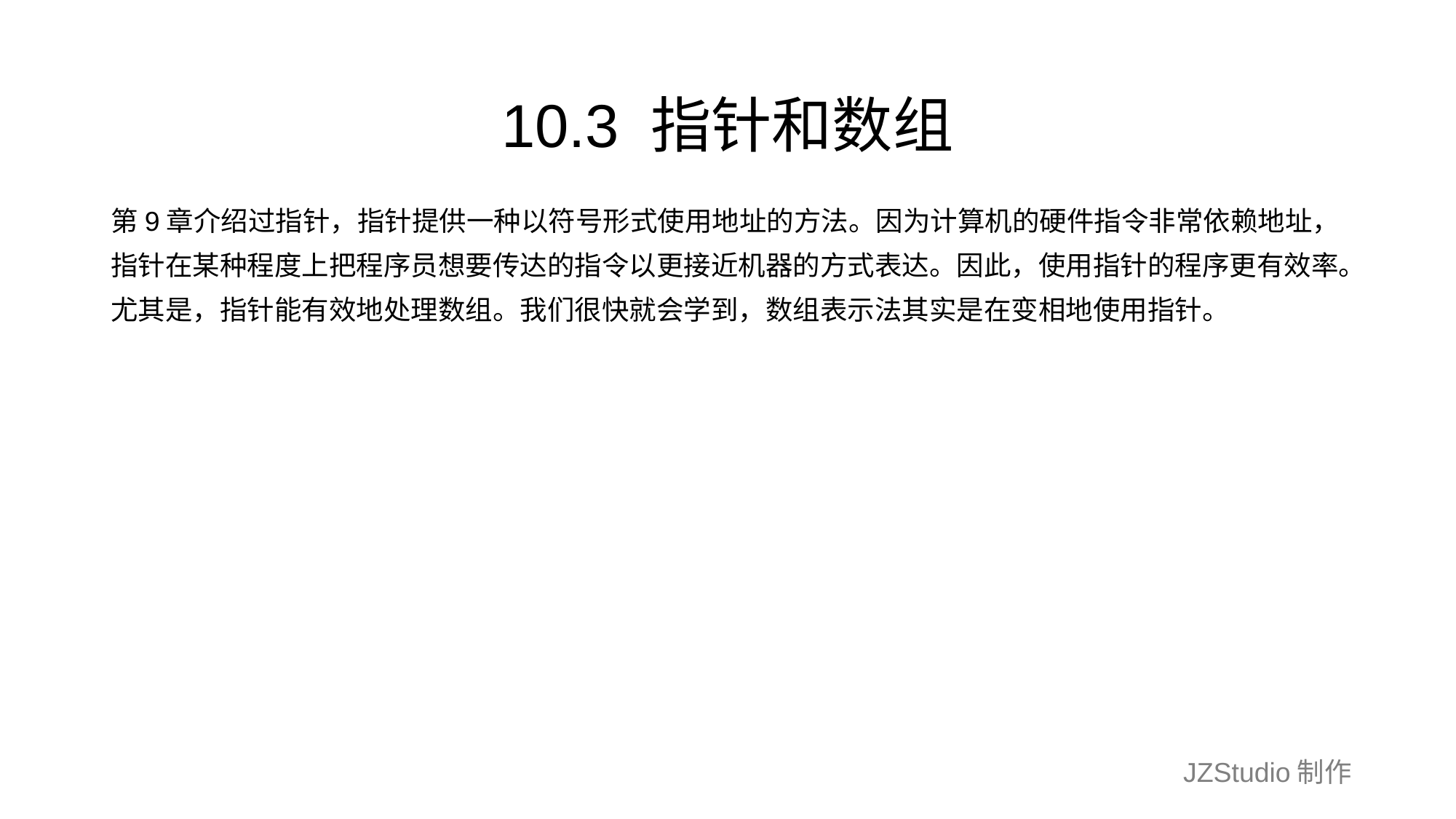

# 10.3 指针和数组
第9章介绍过指针，指针提供一种以符号形式使用地址的方法。因为计算机的硬件指令非常依赖地址，
指针在某种程度上把程序员想要传达的指令以更接近机器的方式表达。因此，使用指针的程序更有效率。
尤其是，指针能有效地处理数组。我们很快就会学到，数组表示法其实是在变相地使用指针。